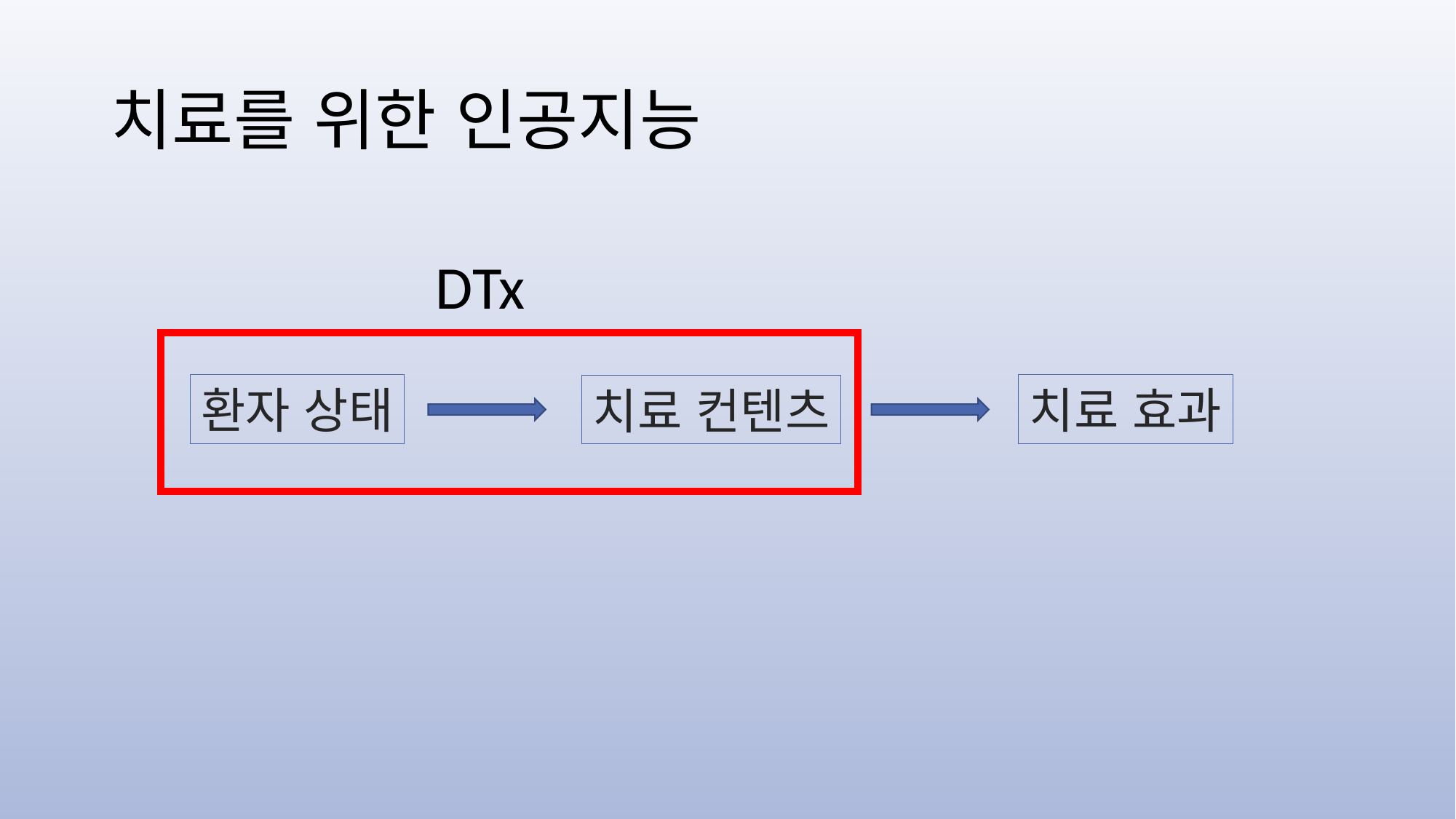

# 치료를 위한 인공지능
DTx

환자 상태
치료 효과
치료 컨텐츠